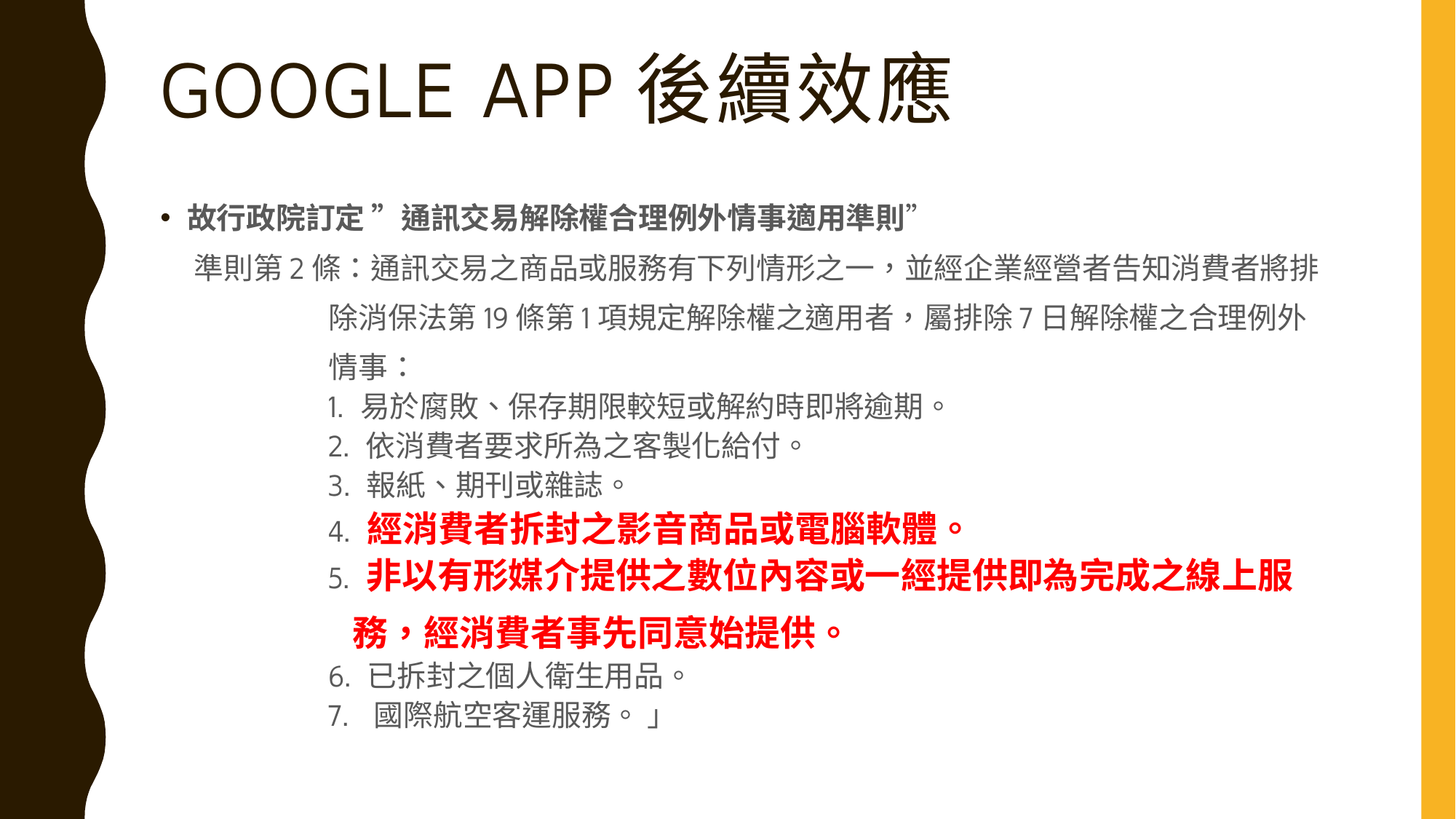

# GOOGLE APP後續效應
故行政院訂定 ”通訊交易解除權合理例外情事適用準則”
    準則第2條：通訊交易之商品或服務有下列情形之一，並經企業經營者告知消費者將排
                        除消保法第19條第1項規定解除權之適用者，屬排除7日解除權之合理例外
                        情事：
                        1. 易於腐敗、保存期限較短或解約時即將逾期。
                        2. 依消費者要求所為之客製化給付。
                        3. 報紙、期刊或雜誌。
                        4. 經消費者拆封之影音商品或電腦軟體。
                        5. 非以有形媒介提供之數位內容或一經提供即為完成之線上服
                       務，經消費者事先同意始提供。
                        6. 已拆封之個人衛生用品。
                        7.  國際航空客運服務。 」